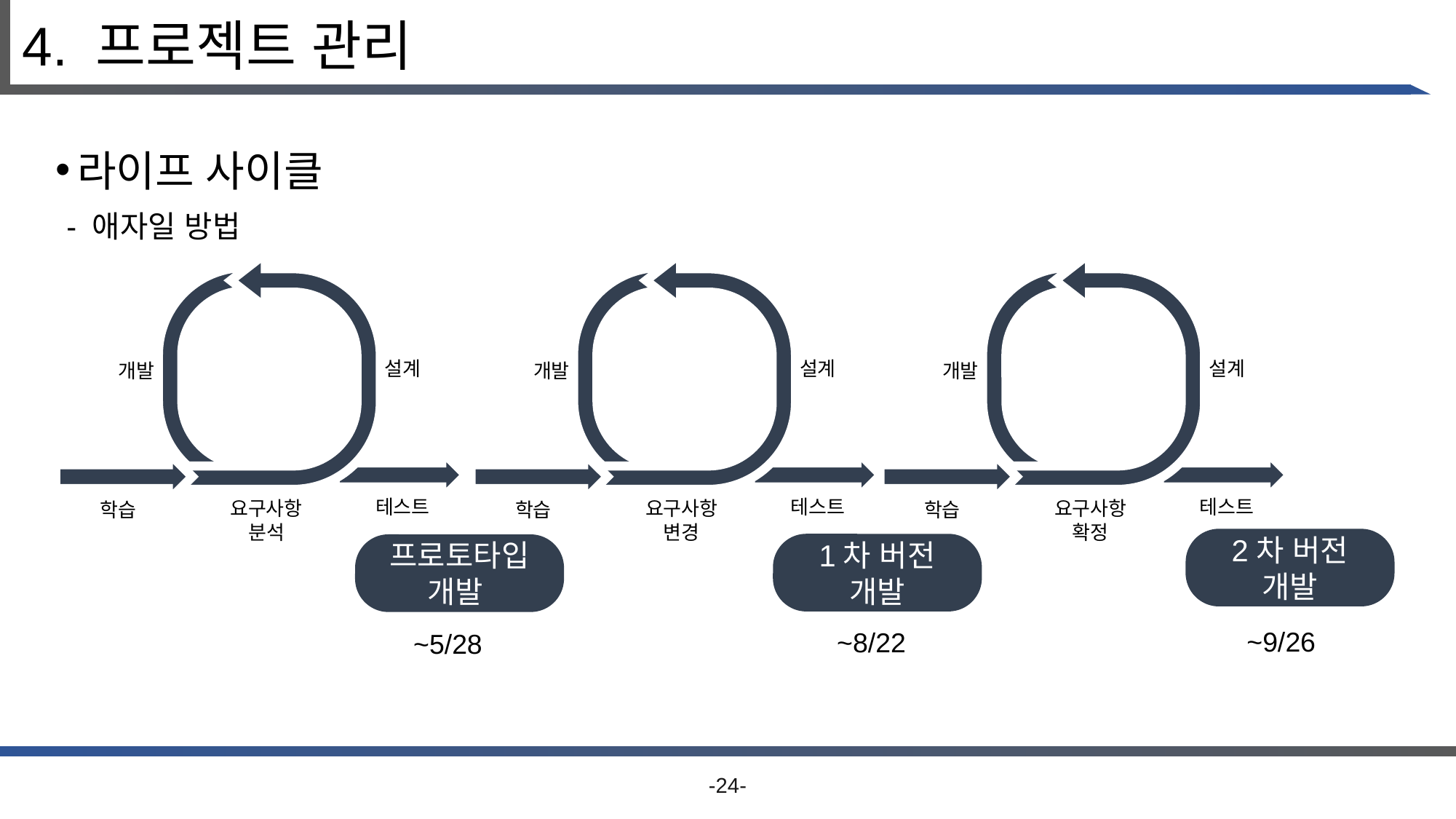

# 4. 프로젝트 관리
라이프 사이클
- 애자일 방법

설계
개발
테스트
요구사항
확정
학습

설계
개발
테스트
요구사항
분석
학습

설계
개발
테스트
요구사항
변경
학습
2차 버전 개발
1차 버전 개발
프로토타입 개발
~9/26
~8/22
~5/28
-24-